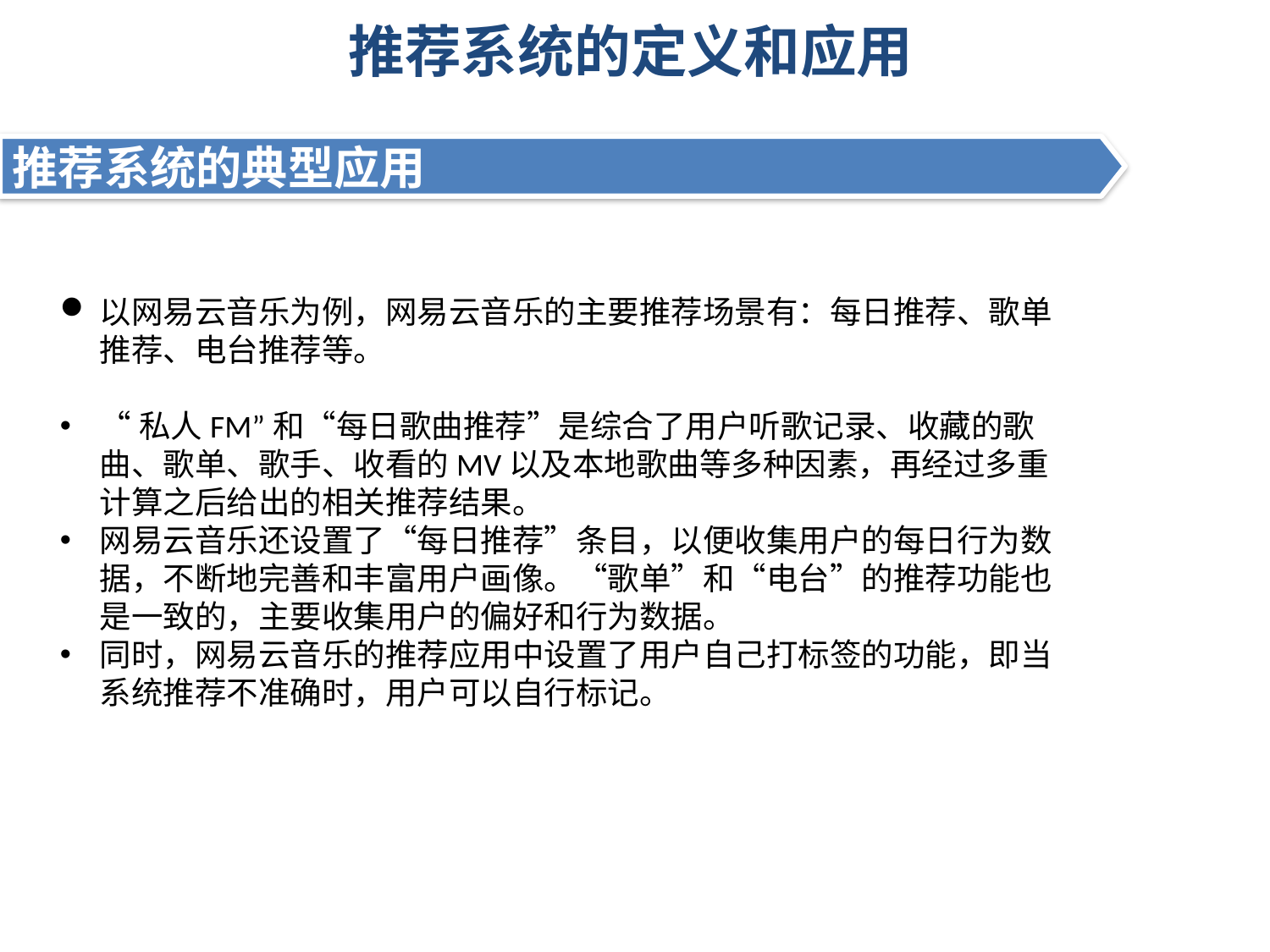

# 推荐系统的定义和应用
推荐系统的典型应用
以网易云音乐为例，网易云音乐的主要推荐场景有：每日推荐、歌单推荐、电台推荐等。

“私人FM”和“每日歌曲推荐”是综合了用户听歌记录、收藏的歌曲、歌单、歌手、收看的MV以及本地歌曲等多种因素，再经过多重计算之后给出的相关推荐结果。
网易云音乐还设置了“每日推荐”条目，以便收集用户的每日行为数据，不断地完善和丰富用户画像。“歌单”和“电台”的推荐功能也是一致的，主要收集用户的偏好和行为数据。
同时，网易云音乐的推荐应用中设置了用户自己打标签的功能，即当系统推荐不准确时，用户可以自行标记。
33